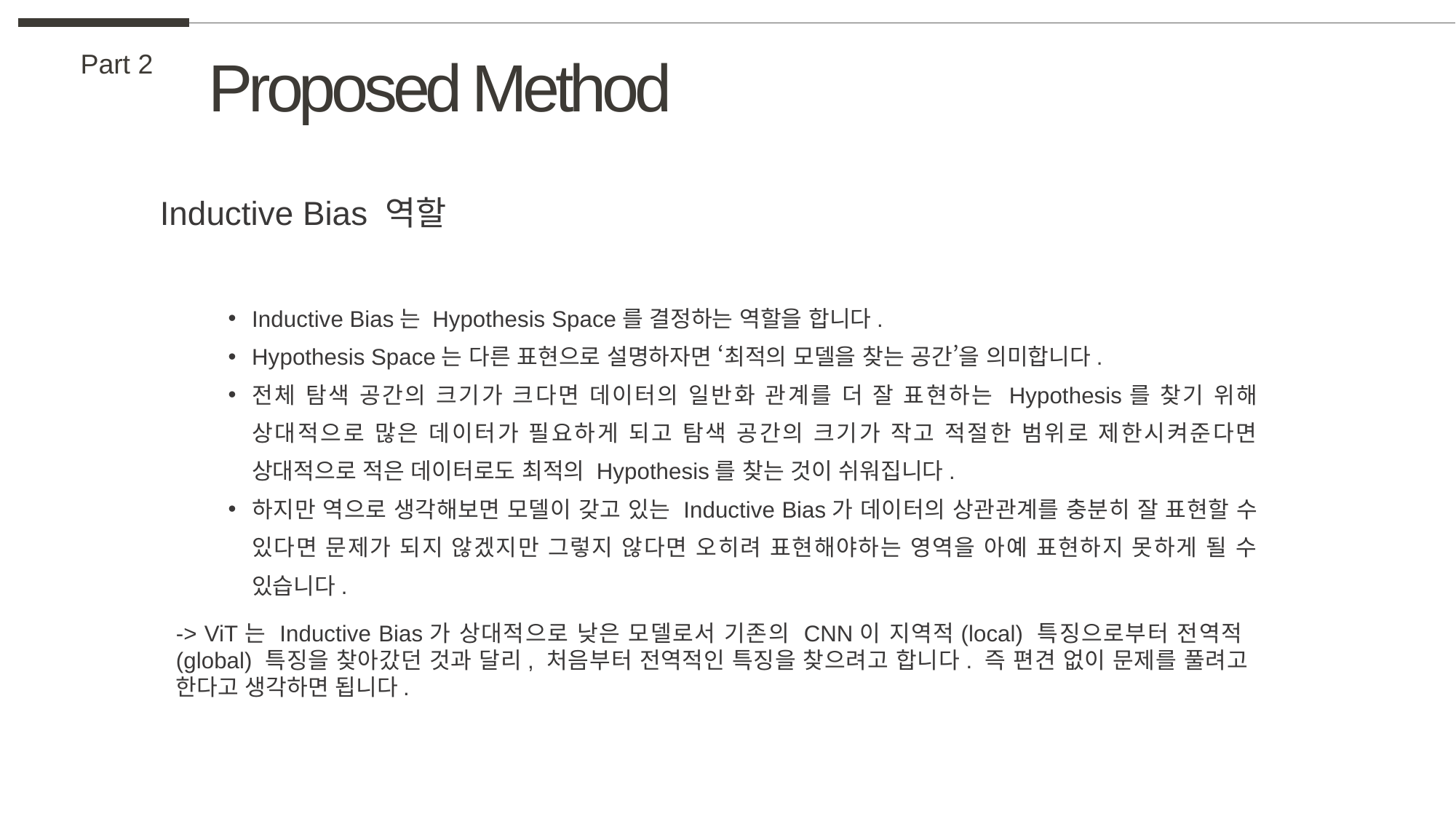

Proposed Method
Part 2
 Inductive Bias 역할
Inductive Bias는 Hypothesis Space를 결정하는 역할을 합니다.
Hypothesis Space는 다른 표현으로 설명하자면 ‘최적의 모델을 찾는 공간’을 의미합니다.
전체 탐색 공간의 크기가 크다면 데이터의 일반화 관계를 더 잘 표현하는 Hypothesis를 찾기 위해 상대적으로 많은 데이터가 필요하게 되고 탐색 공간의 크기가 작고 적절한 범위로 제한시켜준다면 상대적으로 적은 데이터로도 최적의 Hypothesis를 찾는 것이 쉬워집니다.
하지만 역으로 생각해보면 모델이 갖고 있는 Inductive Bias가 데이터의 상관관계를 충분히 잘 표현할 수 있다면 문제가 되지 않겠지만 그렇지 않다면 오히려 표현해야하는 영역을 아예 표현하지 못하게 될 수 있습니다.
-> ViT는 Inductive Bias가 상대적으로 낮은 모델로서 기존의 CNN이 지역적(local) 특징으로부터 전역적(global) 특징을 찾아갔던 것과 달리, 처음부터 전역적인 특징을 찾으려고 합니다. 즉 편견 없이 문제를 풀려고 한다고 생각하면 됩니다.